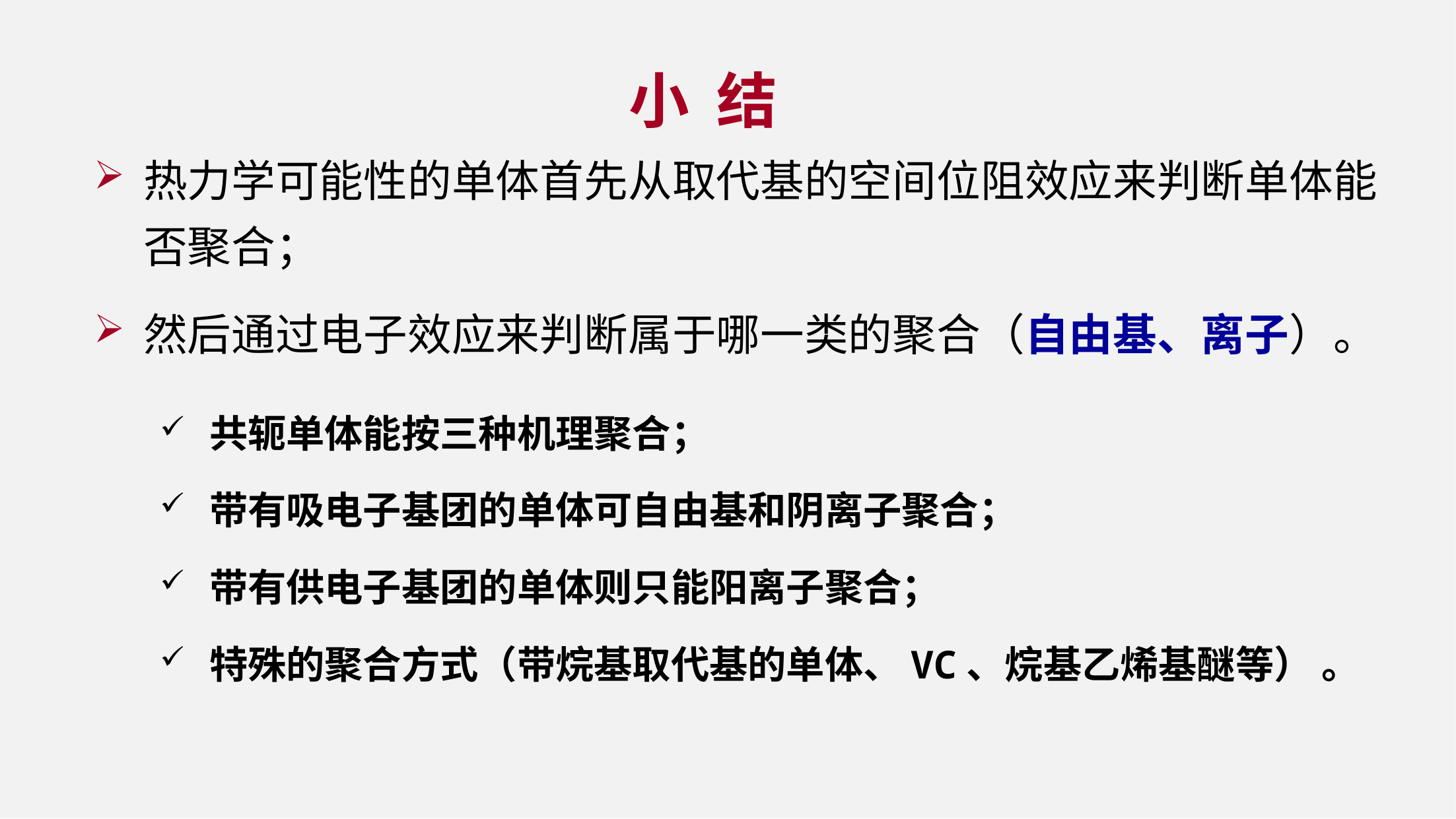

小  结
热力学可能性的单体首先从取代基的空间位阻效应来判断单体能否聚合；
然后通过电子效应来判断属于哪一类的聚合（自由基、离子）。
共轭单体能按三种机理聚合；
带有吸电子基团的单体可自由基和阴离子聚合；
带有供电子基团的单体则只能阳离子聚合；
特殊的聚合方式（带烷基取代基的单体、VC、烷基乙烯基醚等） 。